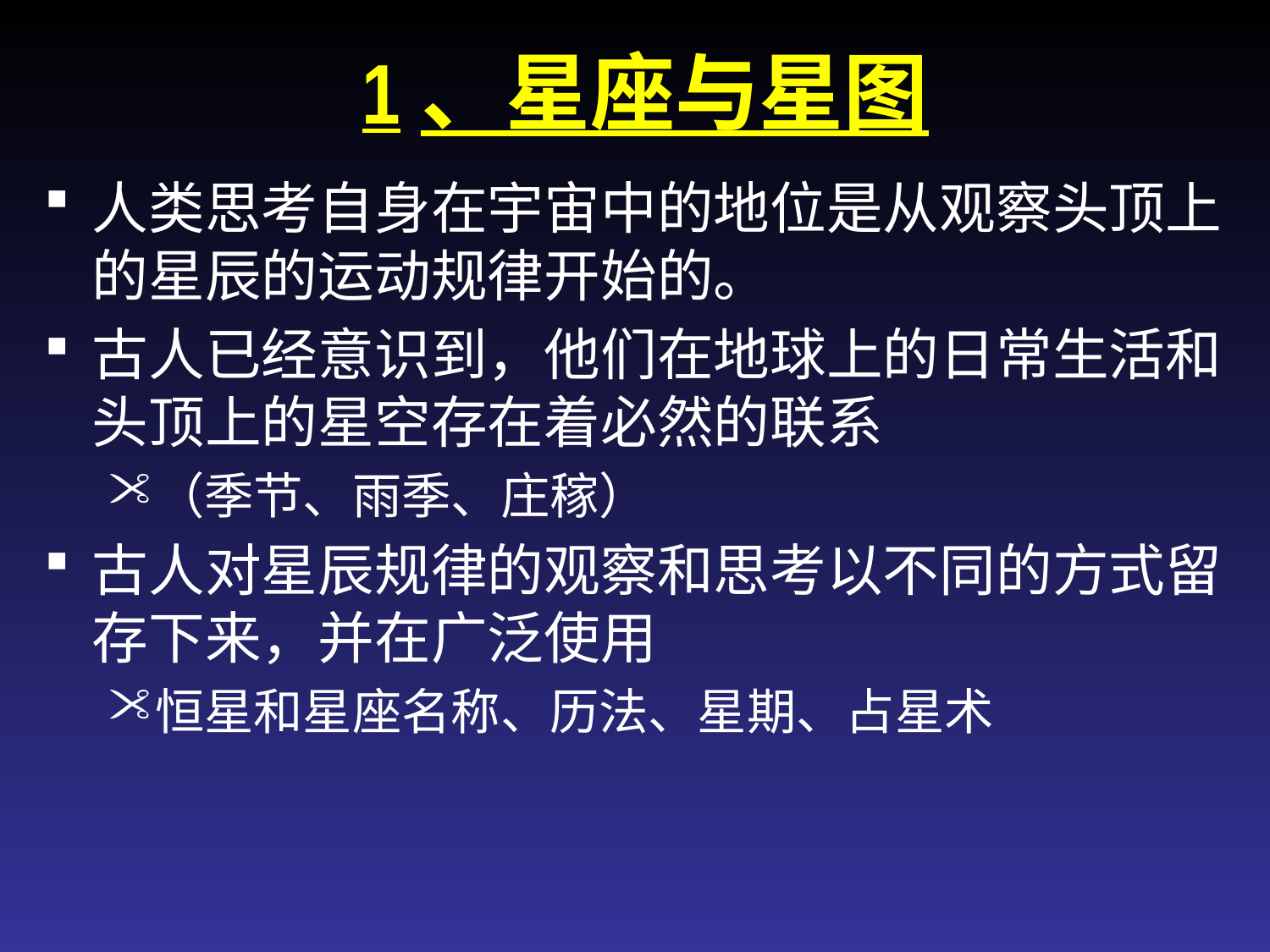

# 1、星座与星图
人类思考自身在宇宙中的地位是从观察头顶上的星辰的运动规律开始的。
古人已经意识到，他们在地球上的日常生活和头顶上的星空存在着必然的联系
（季节、雨季、庄稼）
古人对星辰规律的观察和思考以不同的方式留存下来，并在广泛使用
恒星和星座名称、历法、星期、占星术